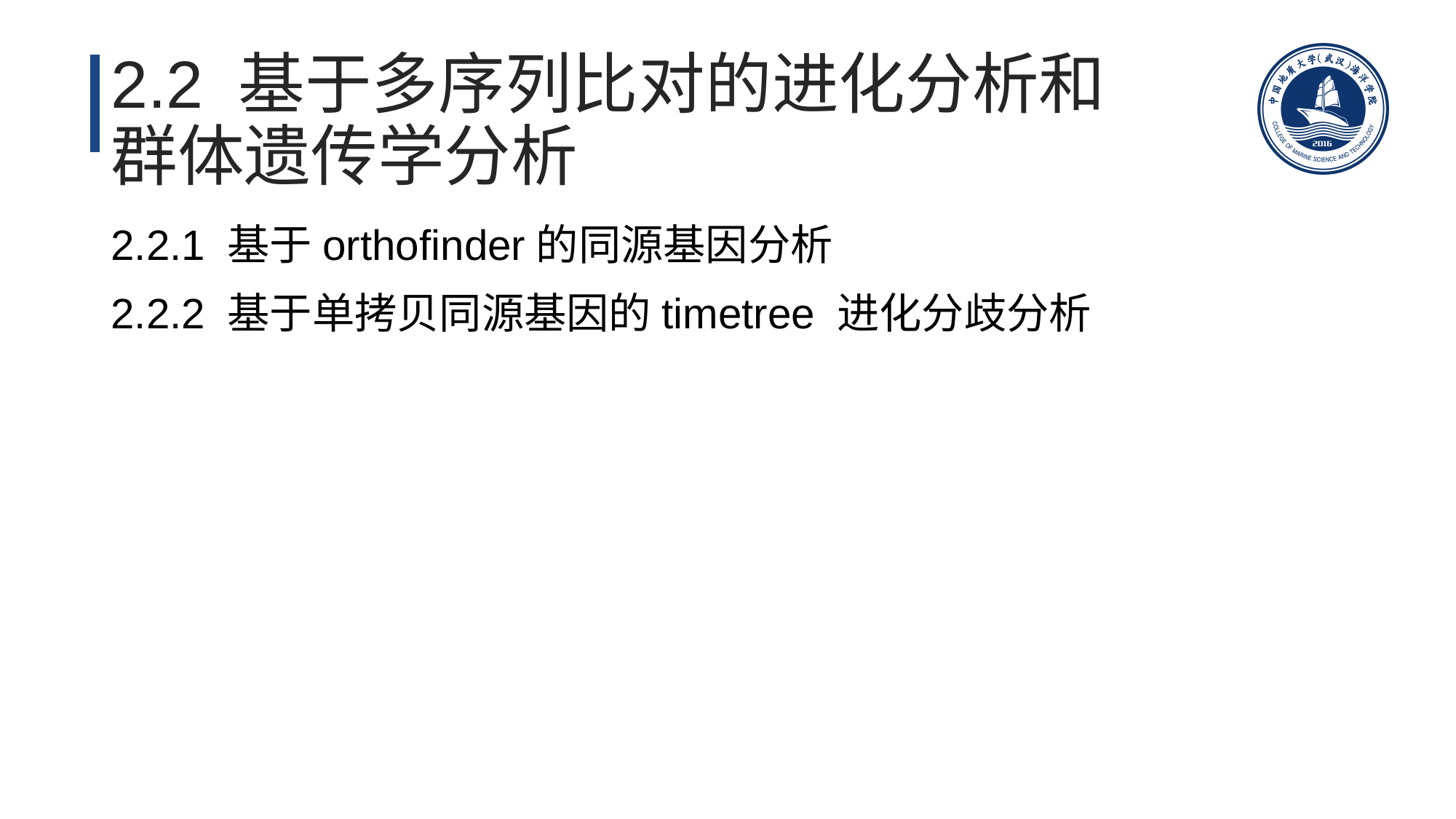

# 2.2 基于多序列比对的进化分析和群体遗传学分析
2.2.1 基于orthofinder的同源基因分析
2.2.2 基于单拷贝同源基因的timetree 进化分歧分析